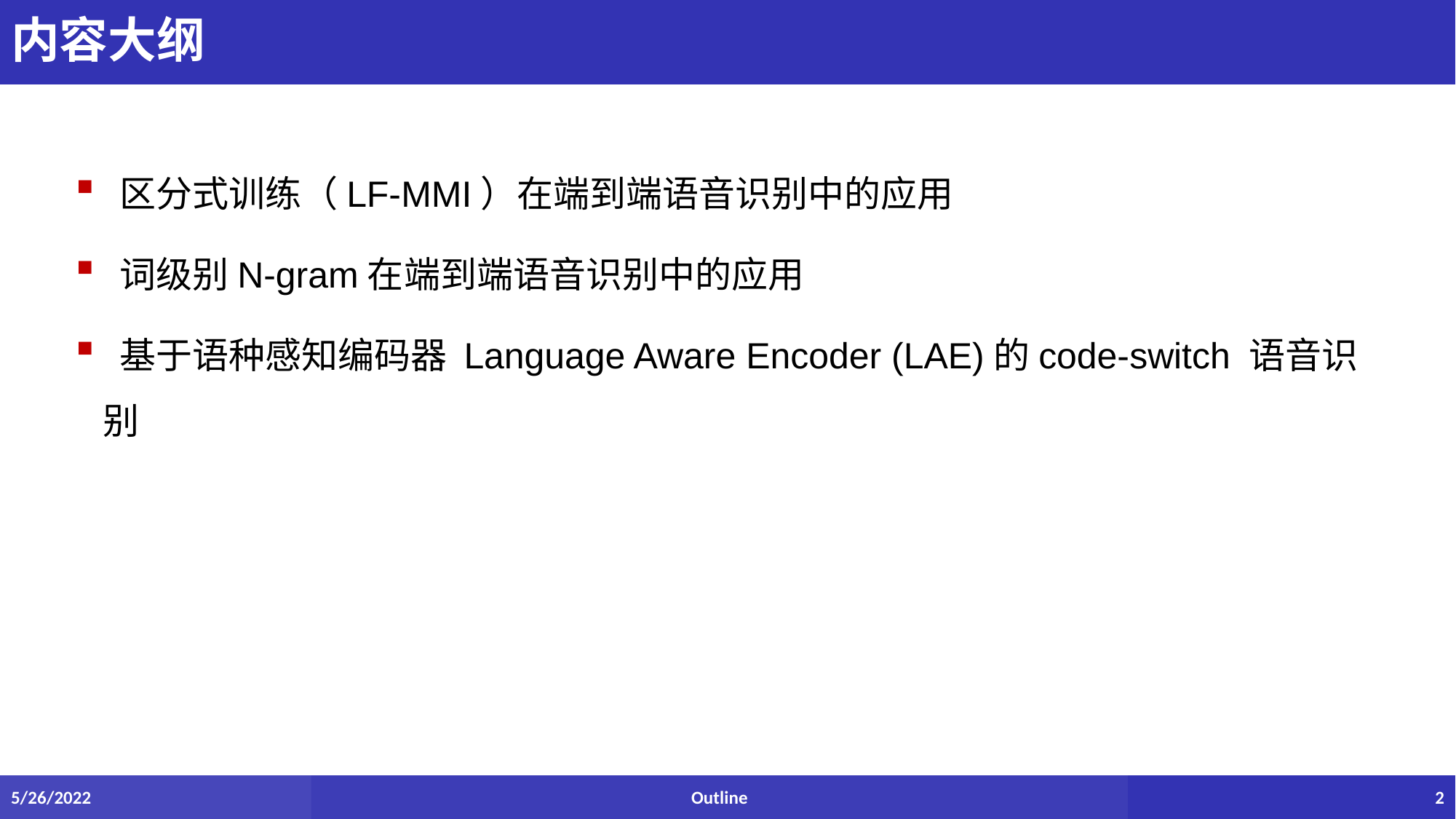

# 内容大纲
 区分式训练（LF-MMI）在端到端语音识别中的应用
 词级别N-gram在端到端语音识别中的应用
 基于语种感知编码器 Language Aware Encoder (LAE)的code-switch 语音识别
5/26/2022
Outline
2